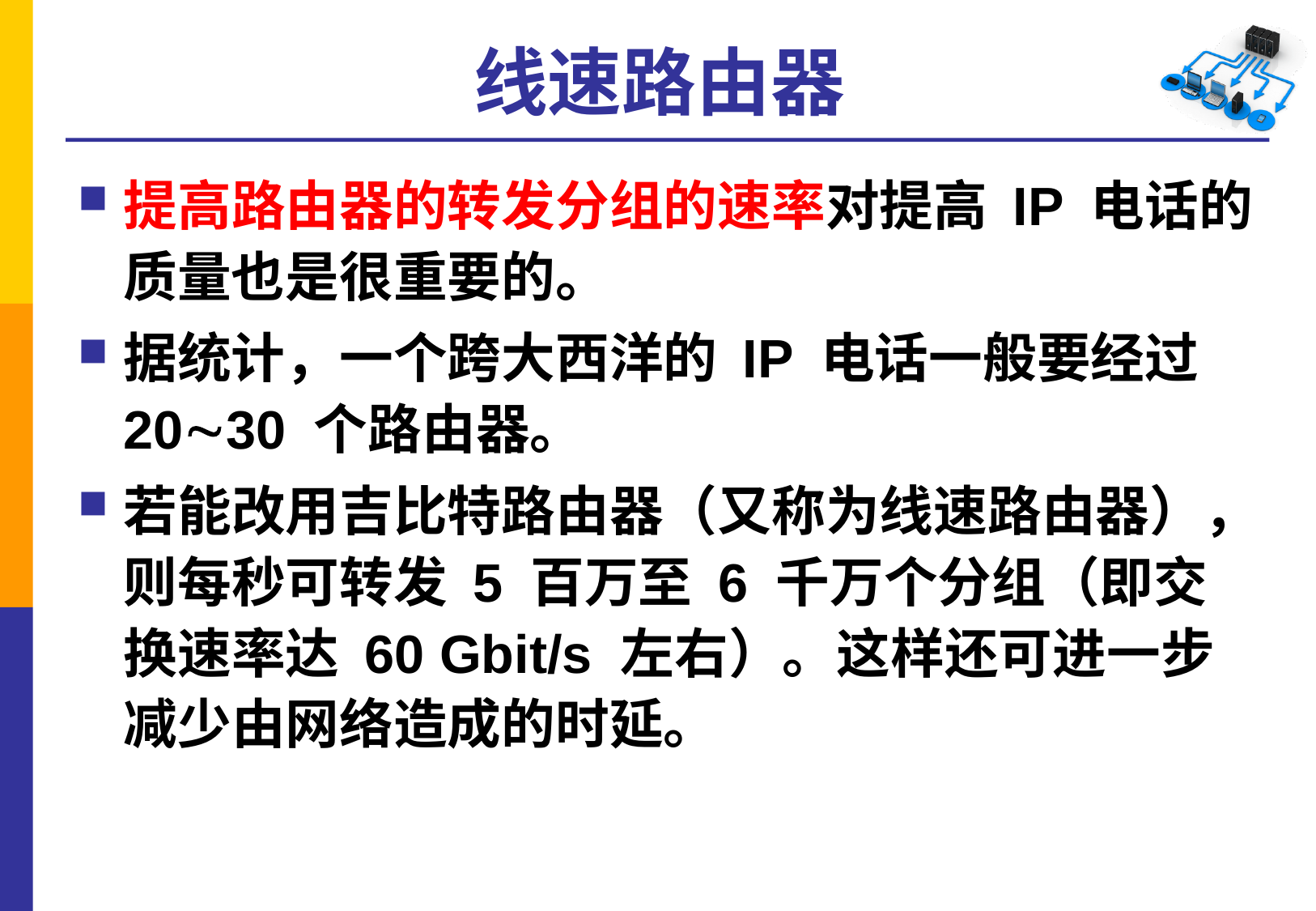

# 线速路由器
提高路由器的转发分组的速率对提高 IP 电话的质量也是很重要的。
据统计，一个跨大西洋的 IP 电话一般要经过 20∼30 个路由器。
若能改用吉比特路由器（又称为线速路由器），则每秒可转发 5 百万至 6 千万个分组（即交换速率达 60 Gbit/s 左右）。这样还可进一步减少由网络造成的时延。